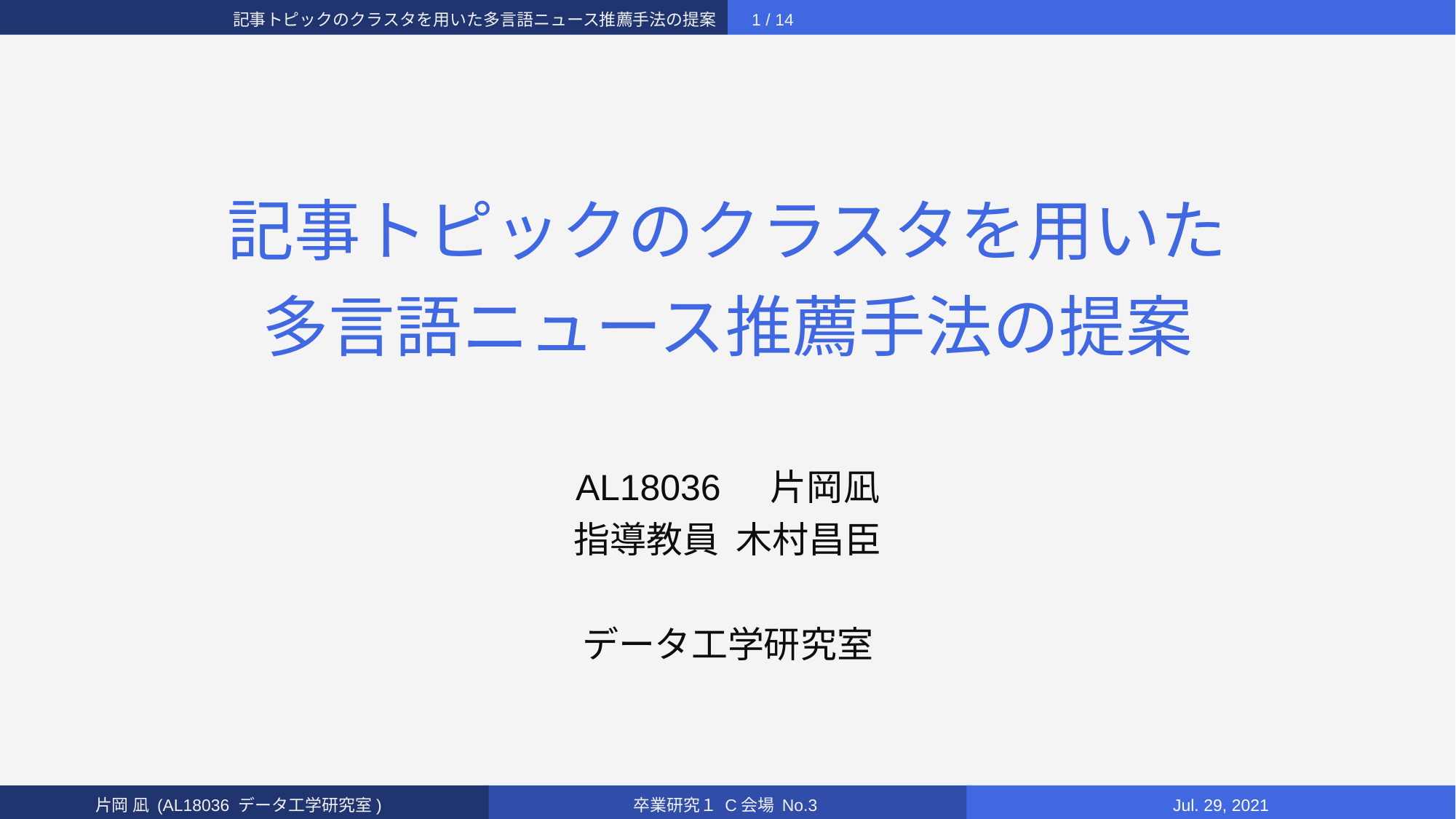

# 記事トピックのクラスタを用いた 多言語ニュース推薦手法の提案
AL18036    片岡凪
指導教員  木村昌臣

データ工学研究室